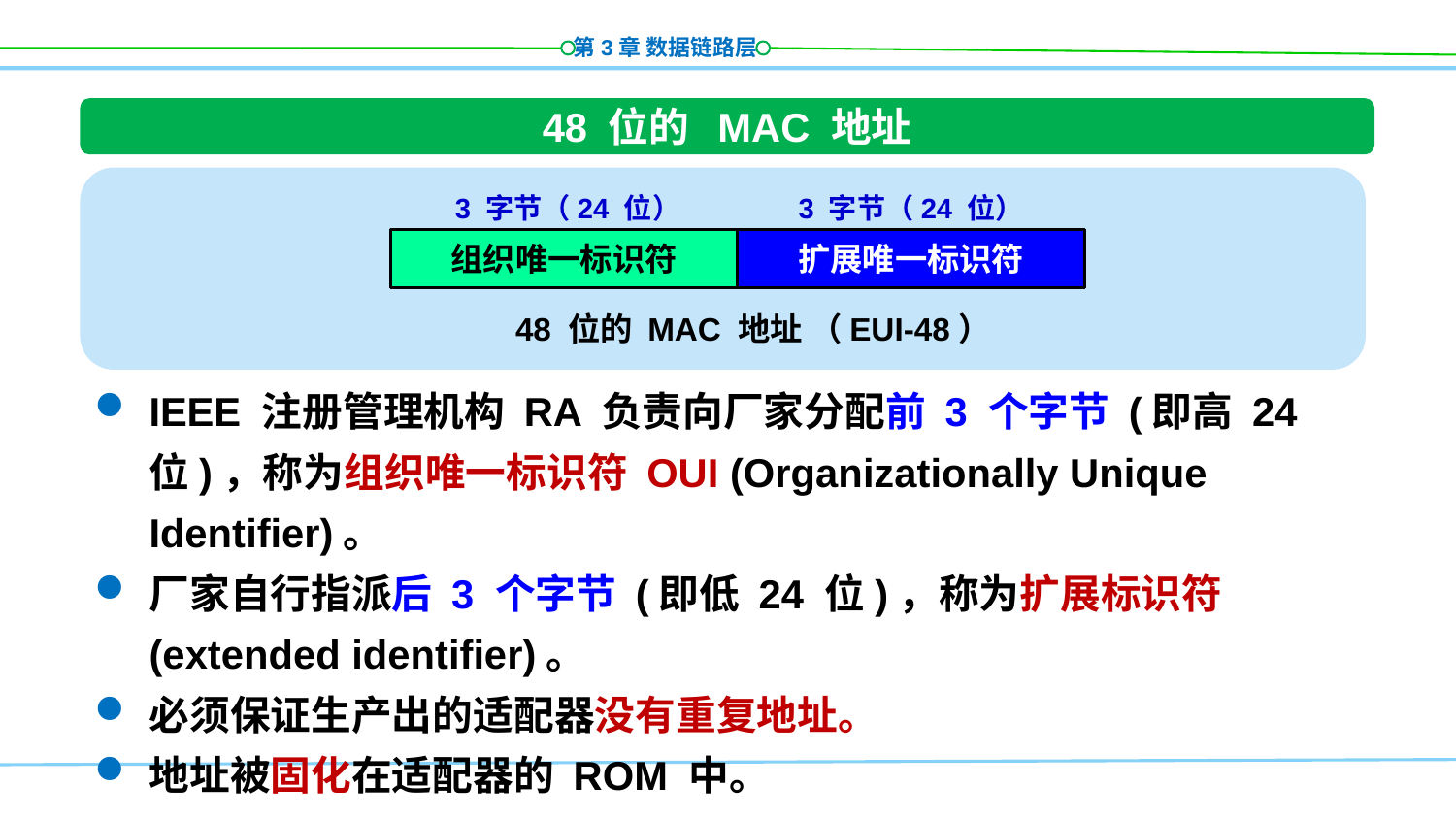

48 位的  MAC 地址

3 字节（24 位）
3 字节（24 位）
组织唯一标识符
扩展唯一标识符
48 位的 MAC 地址 （EUI-48）
IEEE 注册管理机构 RA 负责向厂家分配前 3 个字节 (即高 24 位)，称为组织唯一标识符 OUI (Organizationally Unique Identifier)。
厂家自行指派后 3 个字节 (即低 24 位)，称为扩展标识符 (extended identifier)。
必须保证生产出的适配器没有重复地址。
地址被固化在适配器的 ROM 中。